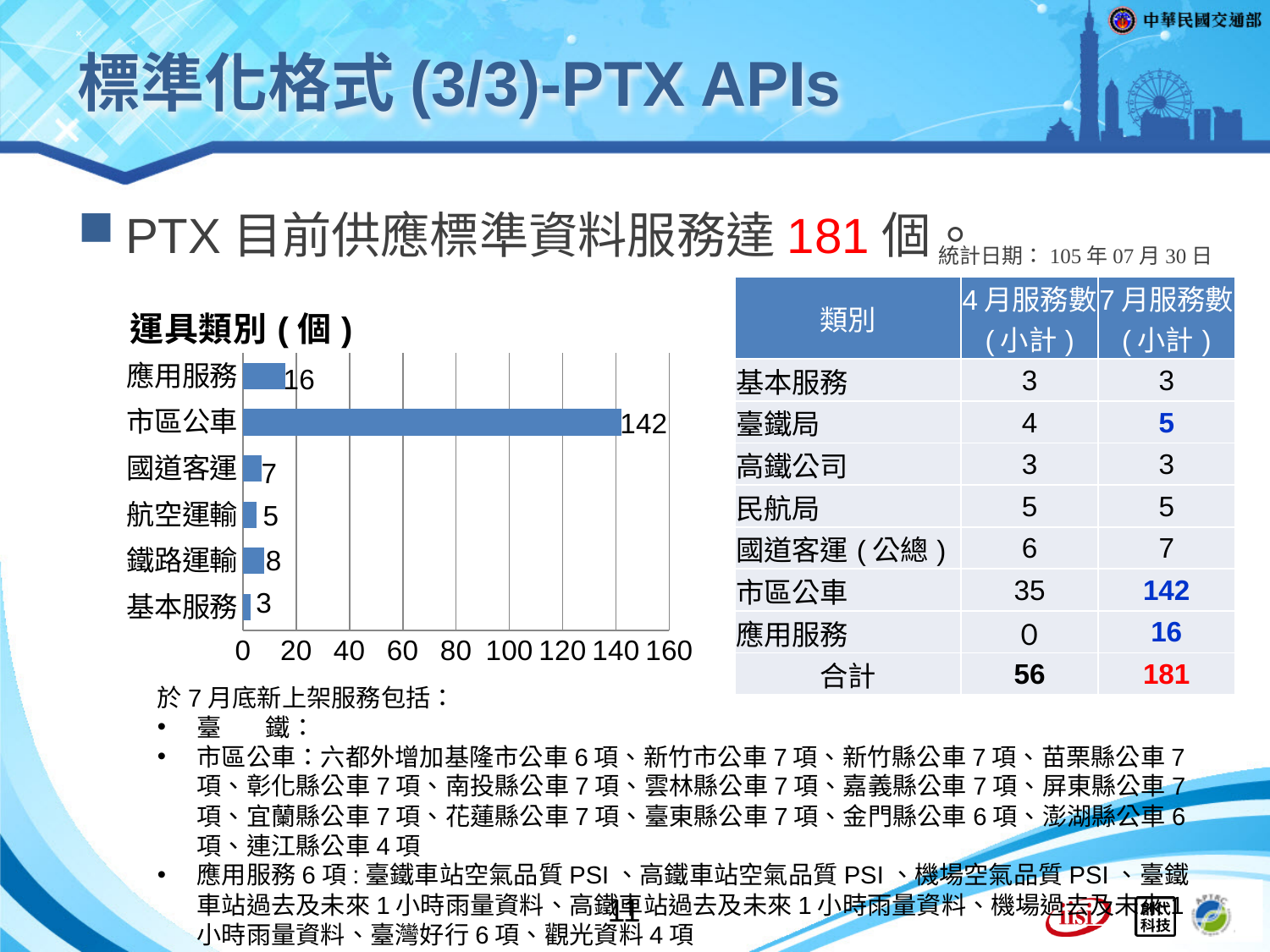

# 標準化格式(3/3)-PTX APIs
PTX目前供應標準資料服務達181個。
統計日期：105年07月30日

### Chart: 運具類別(個)

| Category | 運具類別 |
|---|---|
| 基本服務 | 3.0 |
| 鐵路運輸 | 8.0 |
| 航空運輸 | 5.0 |
| 國道客運 | 7.0 |
| 市區公車 | 142.0 |
| 應用服務 | 16.0 |
| 類別 | 4月服務數 (小計) | 7月服務數 (小計) |
| --- | --- | --- |
| 基本服務 | 3 | 3 |
| 臺鐵局 | 4 | 5 |
| 高鐵公司 | 3 | 3 |
| 民航局 | 5 | 5 |
| 國道客運(公總) | 6 | 7 |
| 市區公車 | 35 | 142 |
| 應用服務 | ０ | 16 |
| 合計 | 56 | 181 |
於7月底新上架服務包括：
臺        鐵：
市區公車：六都外增加基隆市公車6項、新竹市公車7項、新竹縣公車7項、苗栗縣公車7項、彰化縣公車7項、南投縣公車7項、雲林縣公車7項、嘉義縣公車7項、屏東縣公車7項、宜蘭縣公車7項、花蓮縣公車7項、臺東縣公車7項、金門縣公車6項、澎湖縣公車6項、連江縣公車4項
應用服務6項:臺鐵車站空氣品質PSI、高鐵車站空氣品質PSI、機場空氣品質PSI、臺鐵車站過去及未來1小時雨量資料、高鐵車站過去及未來1小時雨量資料、機場過去及未來1小時雨量資料、臺灣好行6項、觀光資料4項
11